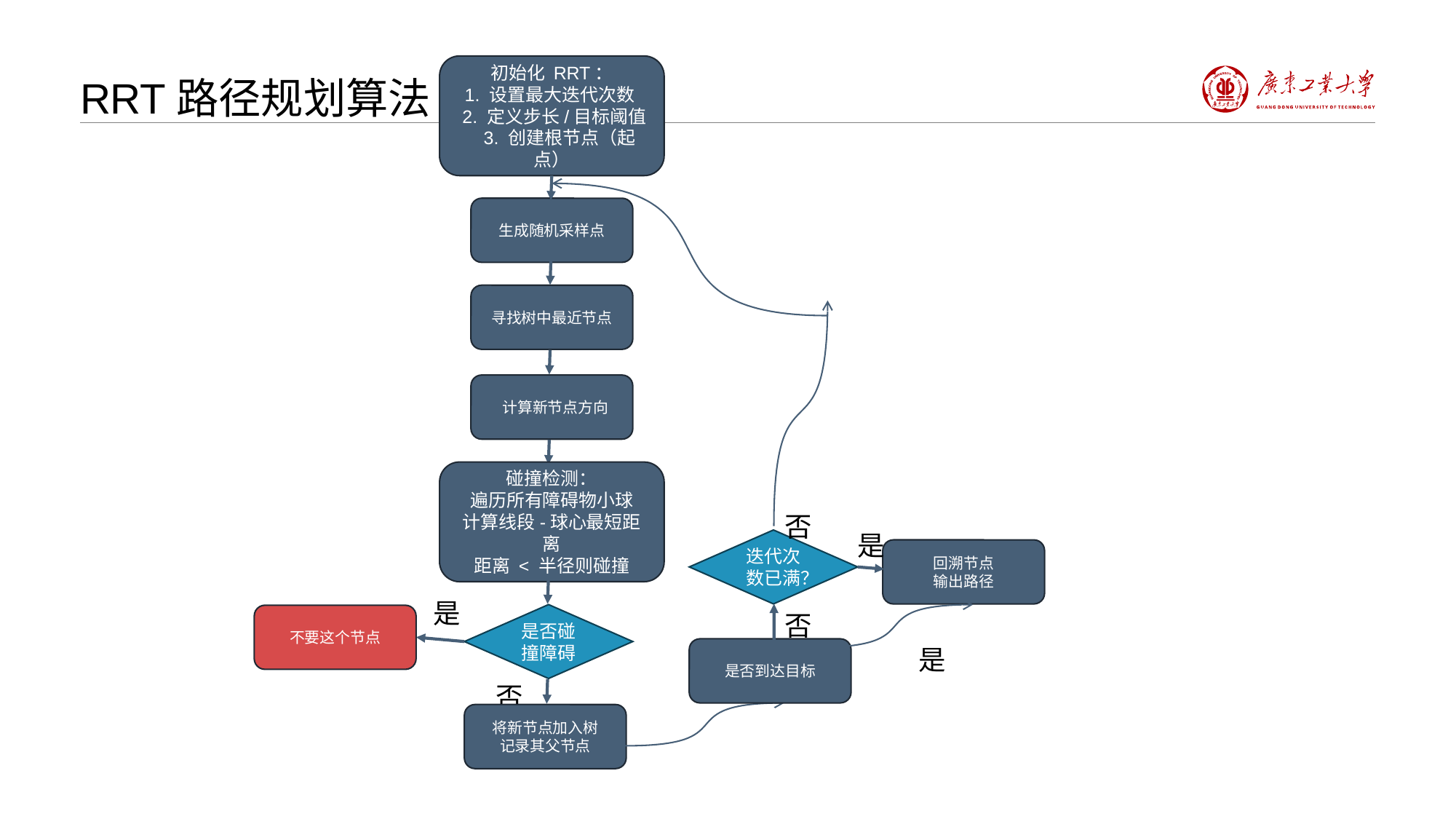

# RRT路径规划算法
初始化 RRT：
1. 设置最大迭代次数
 2. 定义步长/目标阈值
   3. 创建根节点（起点）
生成随机采样点

寻找树中最近节点
 计算新节点方向
碰撞检测：
遍历所有障碍物小球
计算线段-球心最短距离
距离 < 半径则碰撞
否
是
迭代次数已满？
回溯节点
输出路径
是
否
是否碰撞障碍
不要这个节点
是
是否到达目标
否
将新节点加入树
记录其父节点